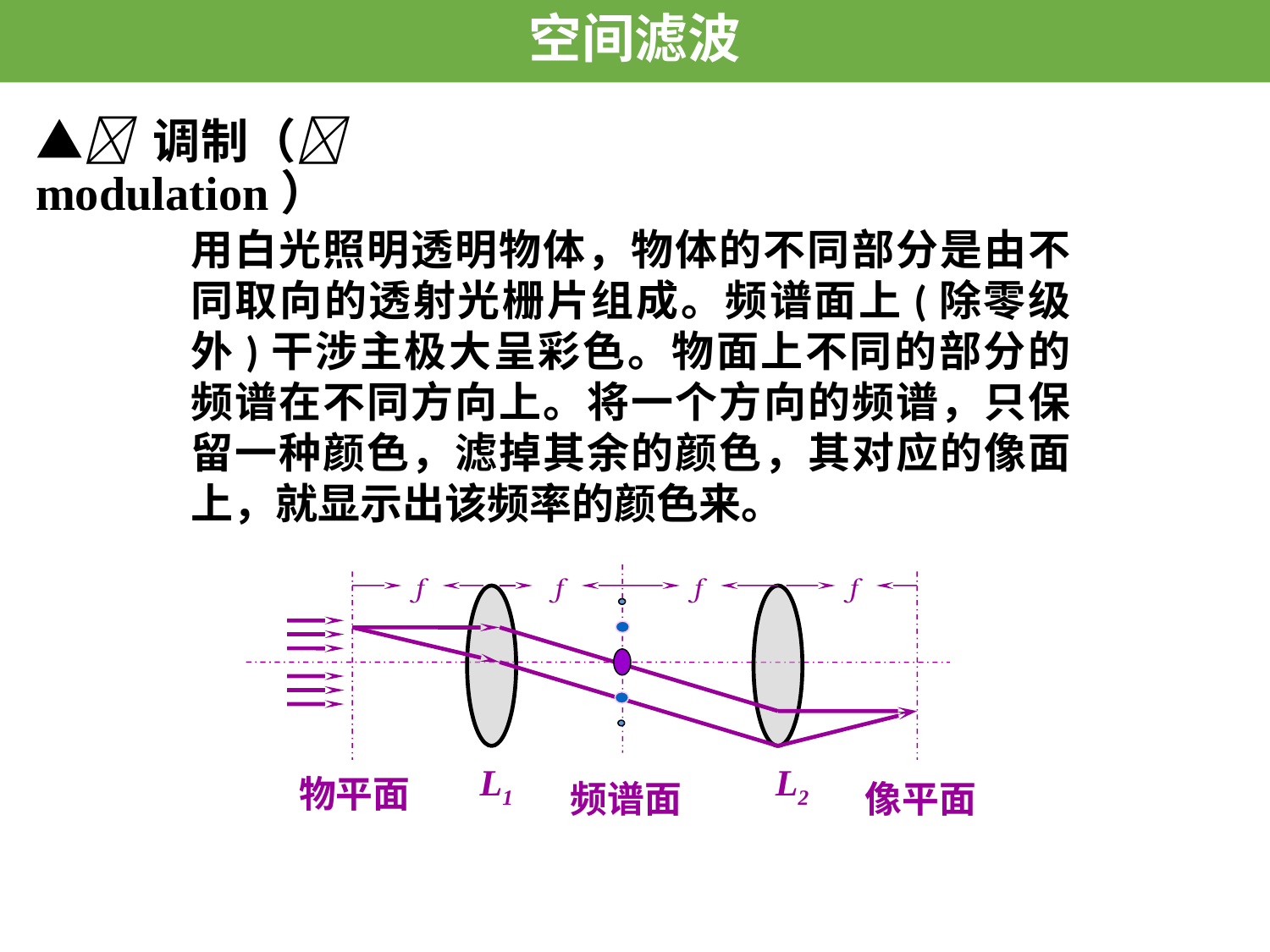

空间滤波
# ▲θ 调制（θ modulation）
用白光照明透明物体，物体的不同部分是由不同取向的透射光栅片组成。频谱面上(除零级外)干涉主极大呈彩色。物面上不同的部分的频谱在不同方向上。将一个方向的频谱，只保留一种颜色，滤掉其余的颜色，其对应的像面上，就显示出该频率的颜色来。

f
f
f
f

L1
L2
物平面
频谱面
像平面